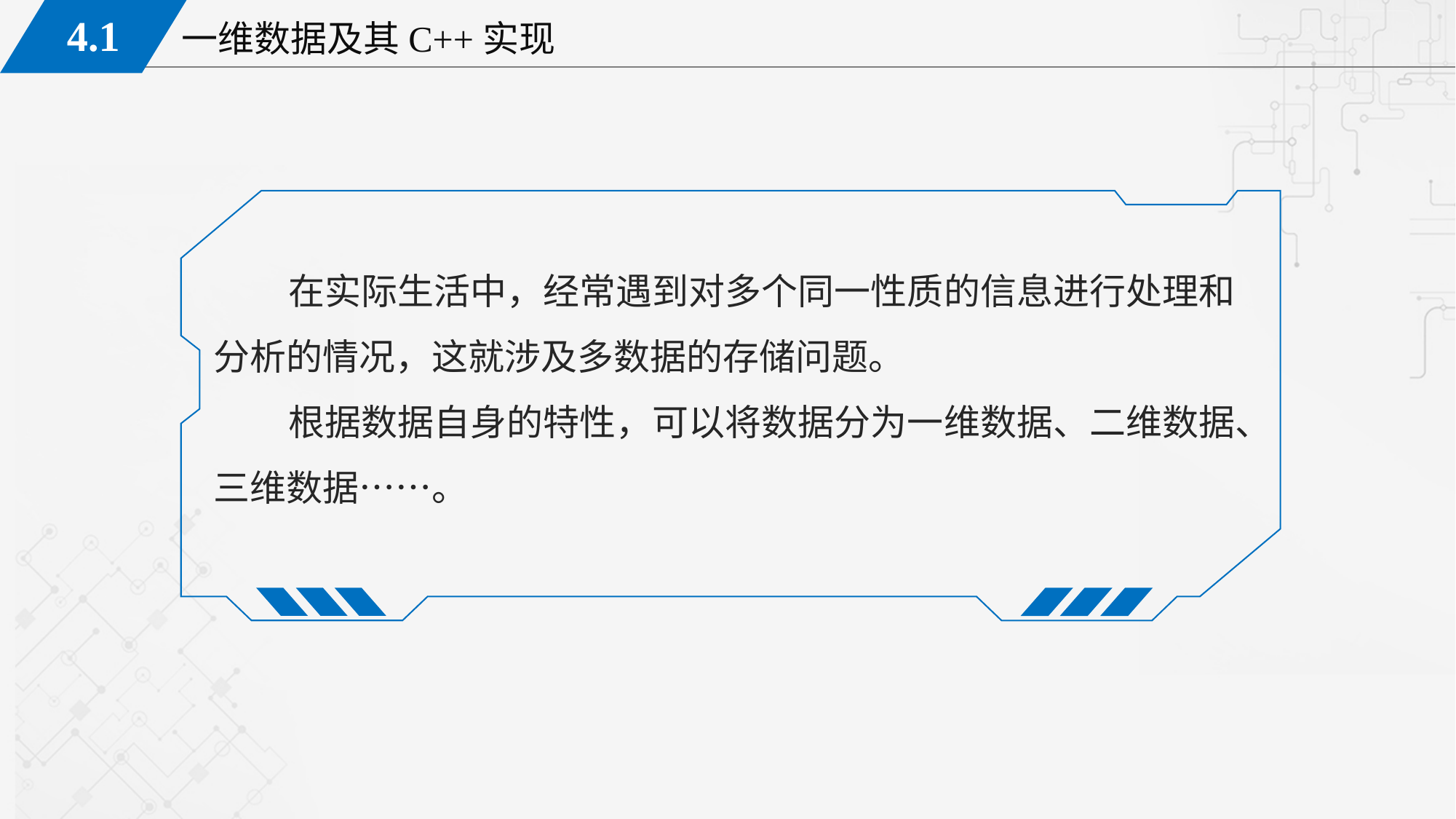

在实际生活中，经常遇到对多个同一性质的信息进行处理和分析的情况，这就涉及多数据的存储问题。
根据数据自身的特性，可以将数据分为一维数据、二维数据、三维数据……。